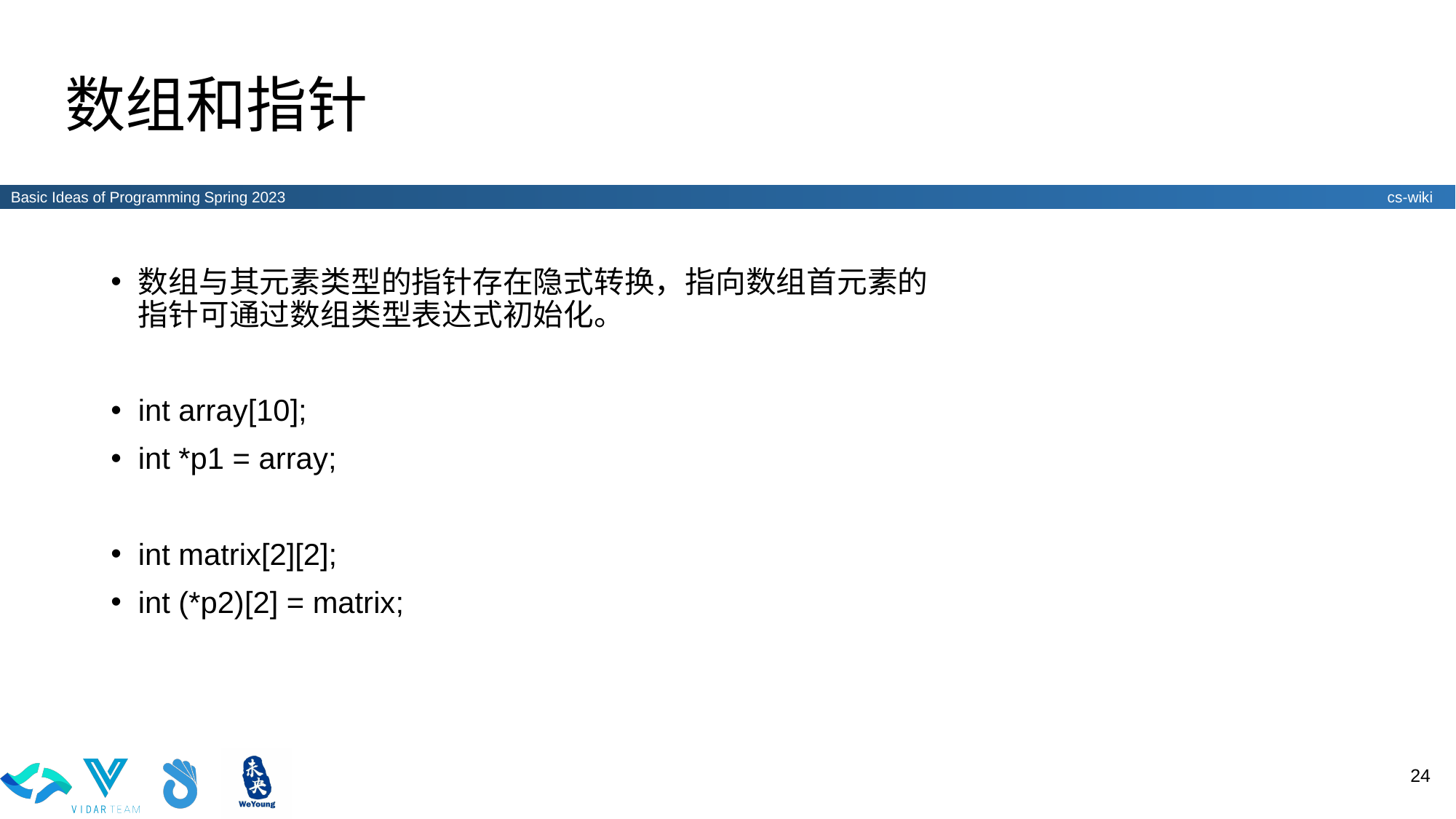

# 数组和指针
数组与其元素类型的指针存在隐式转换，指向数组首元素的指针可通过数组类型表达式初始化。

int array[10];
int *p1 = array;

int matrix[2][2];
int (*p2)[2] = matrix;